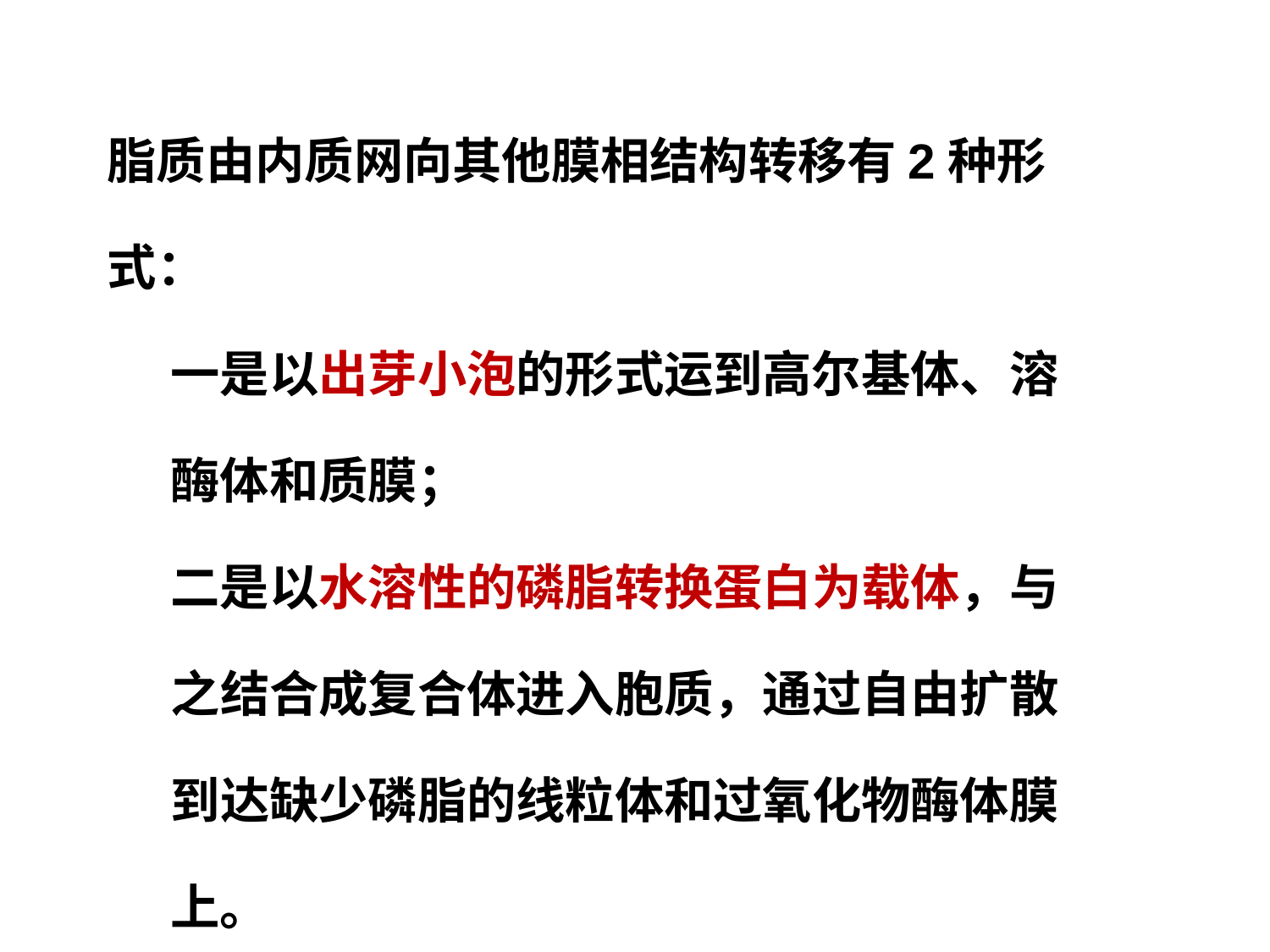

脂质由内质网向其他膜相结构转移有2种形式：
一是以出芽小泡的形式运到高尔基体、溶酶体和质膜；
二是以水溶性的磷脂转换蛋白为载体，与之结合成复合体进入胞质，通过自由扩散到达缺少磷脂的线粒体和过氧化物酶体膜上。